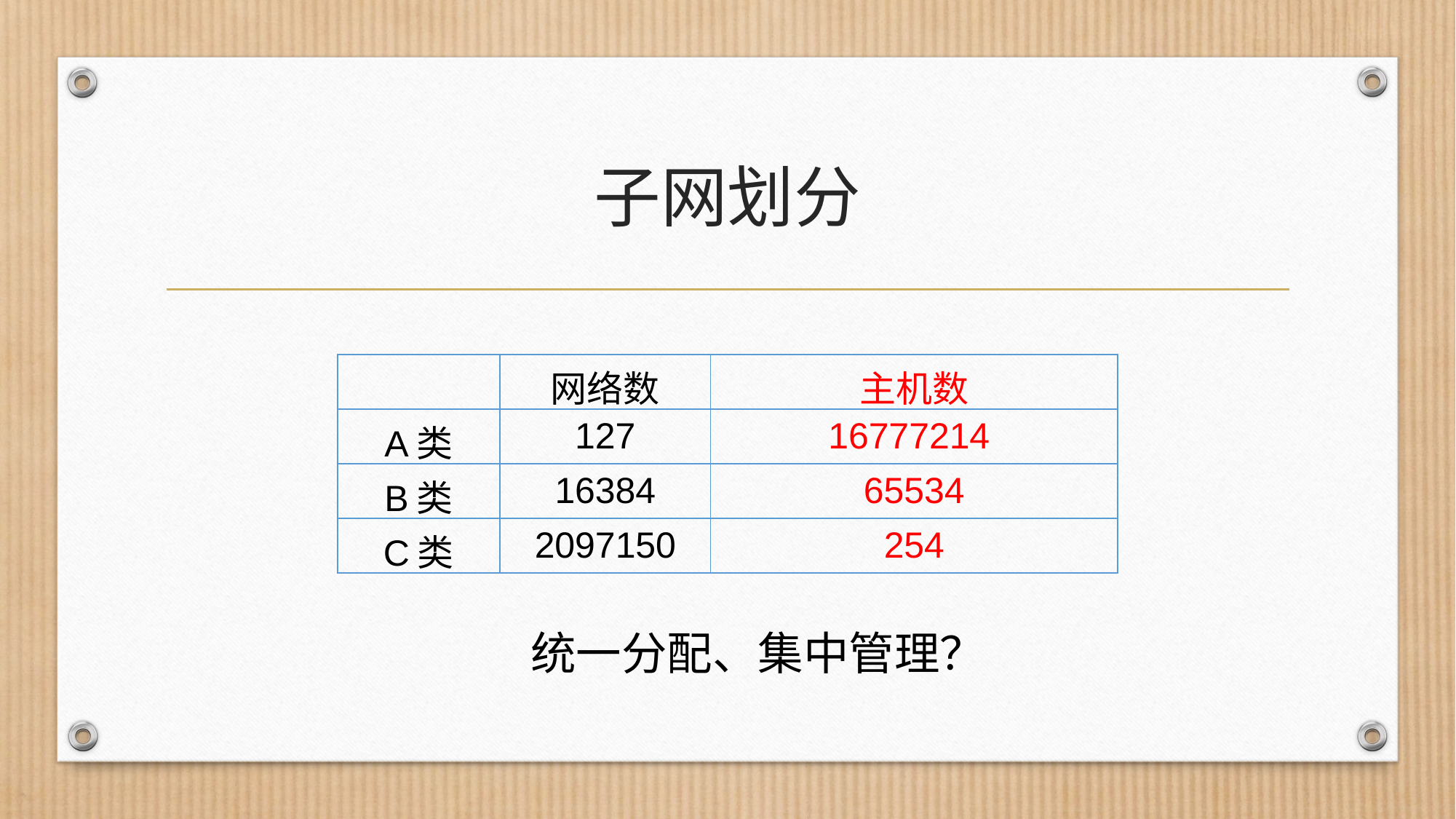

# 子网划分
|  | 网络数 | 主机数 |
| --- | --- | --- |
| A类 | 127 | 16777214 |
| B类 | 16384 | 65534 |
| C类 | 2097150 | 254 |
统一分配、集中管理？